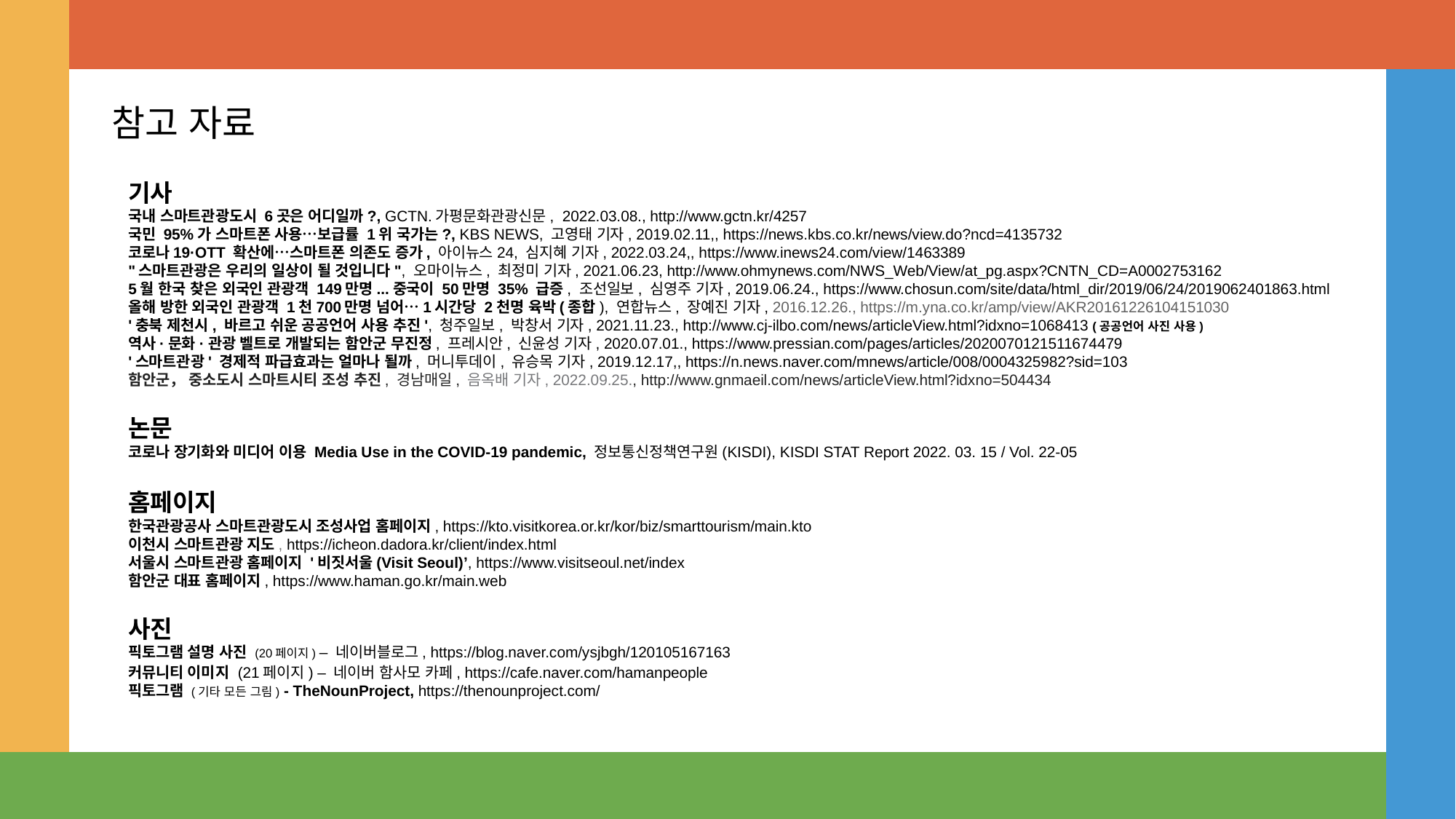

참고 자료
기사
국내 스마트관광도시 6곳은 어디일까?, GCTN.가평문화관광신문,  2022.03.08., http://www.gctn.kr/4257
국민 95%가 스마트폰 사용…보급률 1위 국가는?, KBS NEWS, 고영태 기자, 2019.02.11,, https://news.kbs.co.kr/news/view.do?ncd=4135732
코로나19·OTT 확산에…스마트폰 의존도 증가, 아이뉴스24, 심지혜 기자, 2022.03.24,, https://www.inews24.com/view/1463389
"스마트관광은 우리의 일상이 될 것입니다", 오마이뉴스, 최정미 기자, 2021.06.23, http://www.ohmynews.com/NWS_Web/View/at_pg.aspx?CNTN_CD=A0002753162
5월 한국 찾은 외국인 관광객 149만명...중국이 50만명 35% 급증, 조선일보, 심영주 기자, 2019.06.24., https://www.chosun.com/site/data/html_dir/2019/06/24/2019062401863.html
올해 방한 외국인 관광객 1천700만명 넘어…1시간당 2천명 육박(종합), 연합뉴스, 장예진 기자, 2016.12.26., https://m.yna.co.kr/amp/view/AKR20161226104151030
'충북 제천시, 바르고 쉬운 공공언어 사용 추진', 청주일보, 박창서 기자, 2021.11.23., http://www.cj-ilbo.com/news/articleView.html?idxno=1068413 (공공언어 사진 사용)
역사·문화·관광 벨트로 개발되는 함안군 무진정, 프레시안, 신윤성 기자, 2020.07.01., https://www.pressian.com/pages/articles/2020070121511674479
'스마트관광' 경제적 파급효과는 얼마나 될까, 머니투데이, 유승목 기자, 2019.12.17,, https://n.news.naver.com/mnews/article/008/0004325982?sid=103
함안군， 중소도시 스마트시티 조성 추진, 경남매일, 음옥배 기자, 2022.09.25., http://www.gnmaeil.com/news/articleView.html?idxno=504434
논문
코로나 장기화와 미디어 이용 Media Use in the COVID-19 pandemic, 정보통신정책연구원(KISDI), KISDI STAT Report 2022. 03. 15 / Vol. 22-05
홈페이지
한국관광공사 스마트관광도시 조성사업 홈페이지, https://kto.visitkorea.or.kr/kor/biz/smarttourism/main.kto
이천시 스마트관광 지도, https://icheon.dadora.kr/client/index.html
서울시 스마트관광 홈페이지 '비짓서울(Visit Seoul)’, https://www.visitseoul.net/index
함안군 대표 홈페이지, https://www.haman.go.kr/main.web
사진
픽토그램 설명 사진 (20페이지) – 네이버블로그, https://blog.naver.com/ysjbgh/120105167163
커뮤니티 이미지 (21페이지) – 네이버 함사모 카페, https://cafe.naver.com/hamanpeople
픽토그램 (기타 모든 그림) - TheNounProject, https://thenounproject.com/